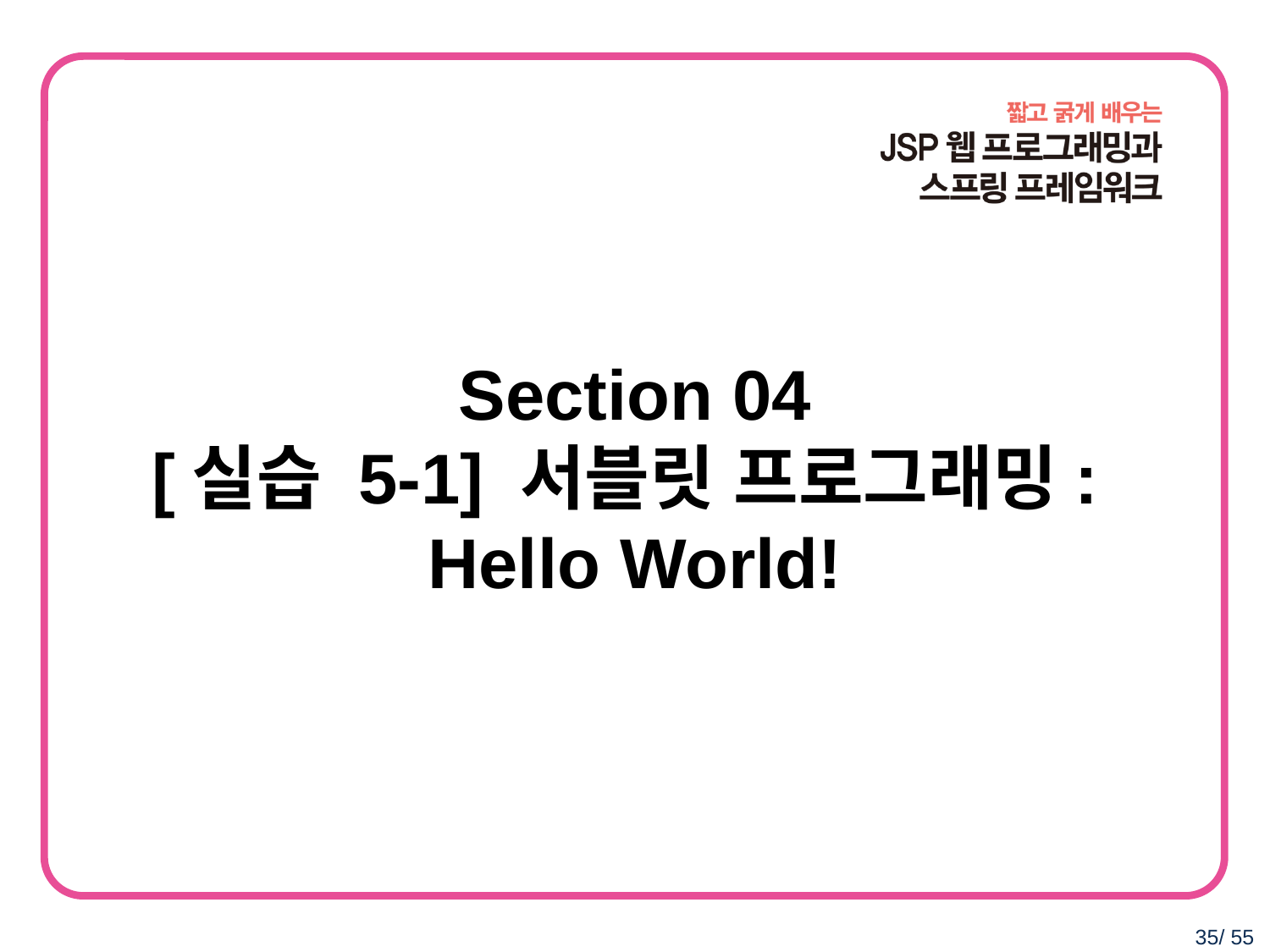

Section 04
[실습 5-1] 서블릿 프로그래밍:
Hello World!